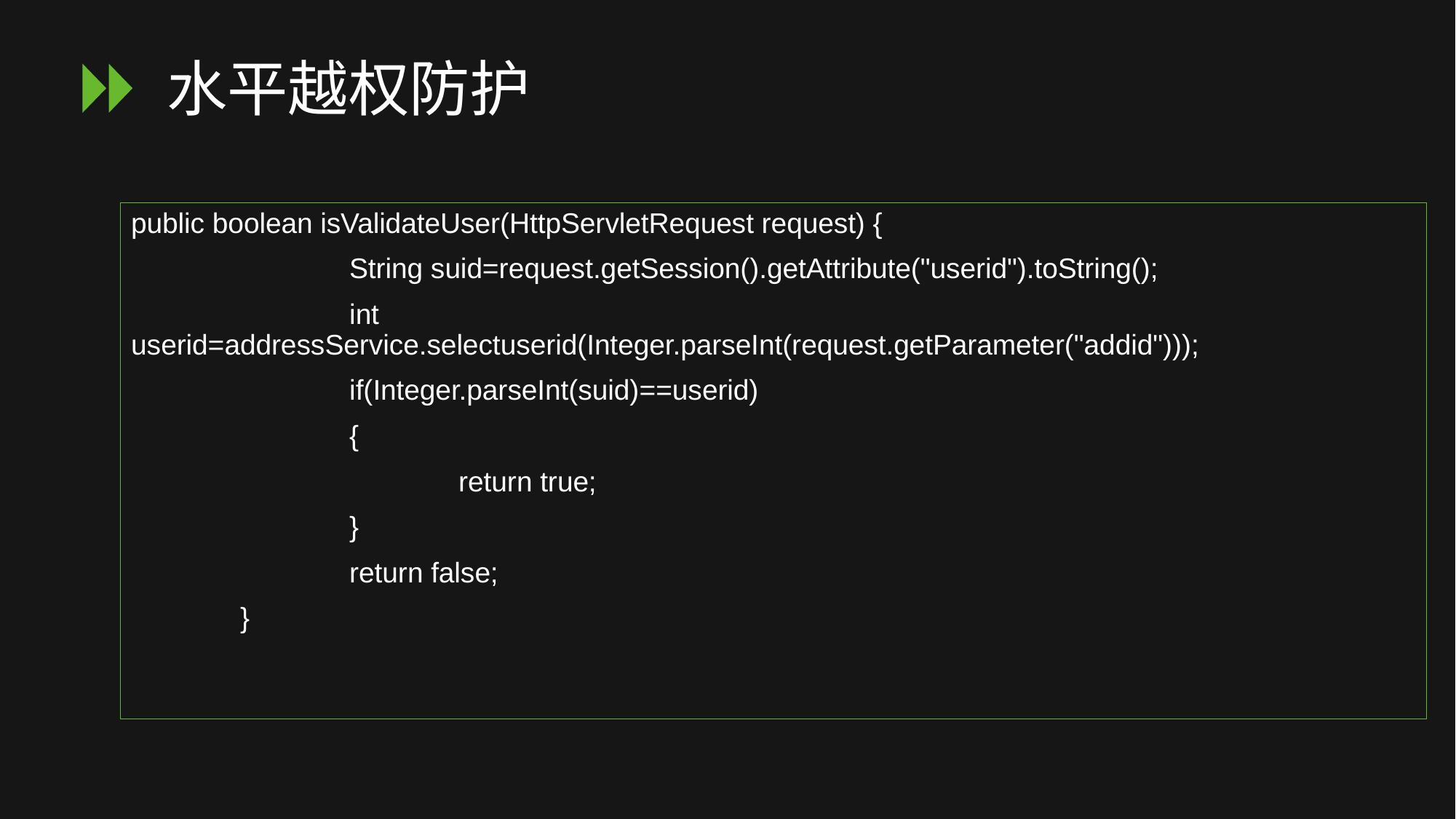

# 水平越权防护
public boolean isValidateUser(HttpServletRequest request) {
		String suid=request.getSession().getAttribute("userid").toString();
		int userid=addressService.selectuserid(Integer.parseInt(request.getParameter("addid")));
		if(Integer.parseInt(suid)==userid)
		{
			return true;
		}
		return false;
	}